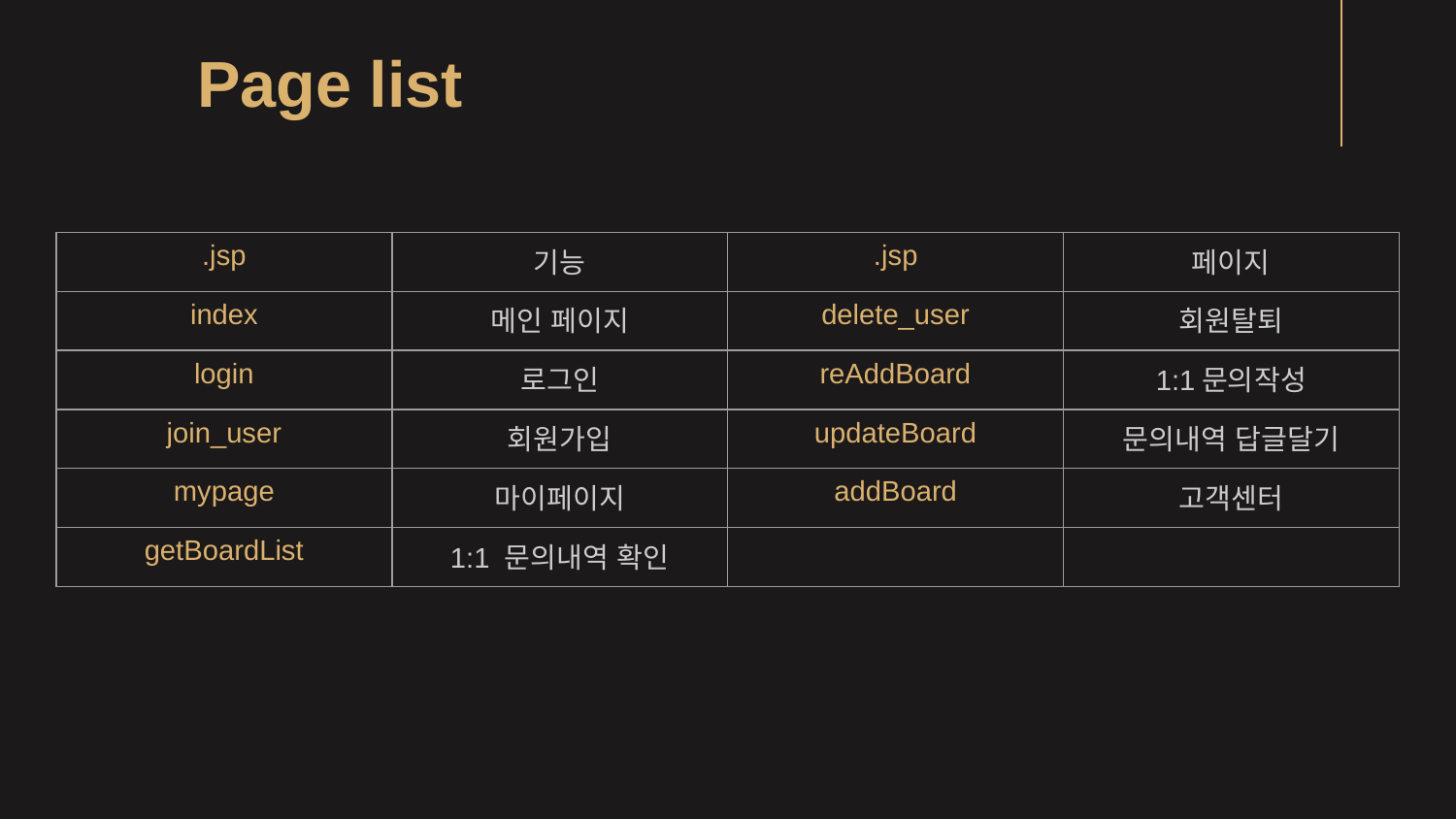

# Page list
| .jsp | 기능 |
| --- | --- |
| index | 메인 페이지 |
| login | 로그인 |
| join\_user | 회원가입 |
| mypage | 마이페이지 |
| getBoardList | 1:1 문의내역 확인 |
| .jsp | 페이지 |
| --- | --- |
| delete\_user | 회원탈퇴 |
| reAddBoard | 1:1문의작성 |
| updateBoard | 문의내역 답글달기 |
| addBoard | 고객센터 |
|  |  |